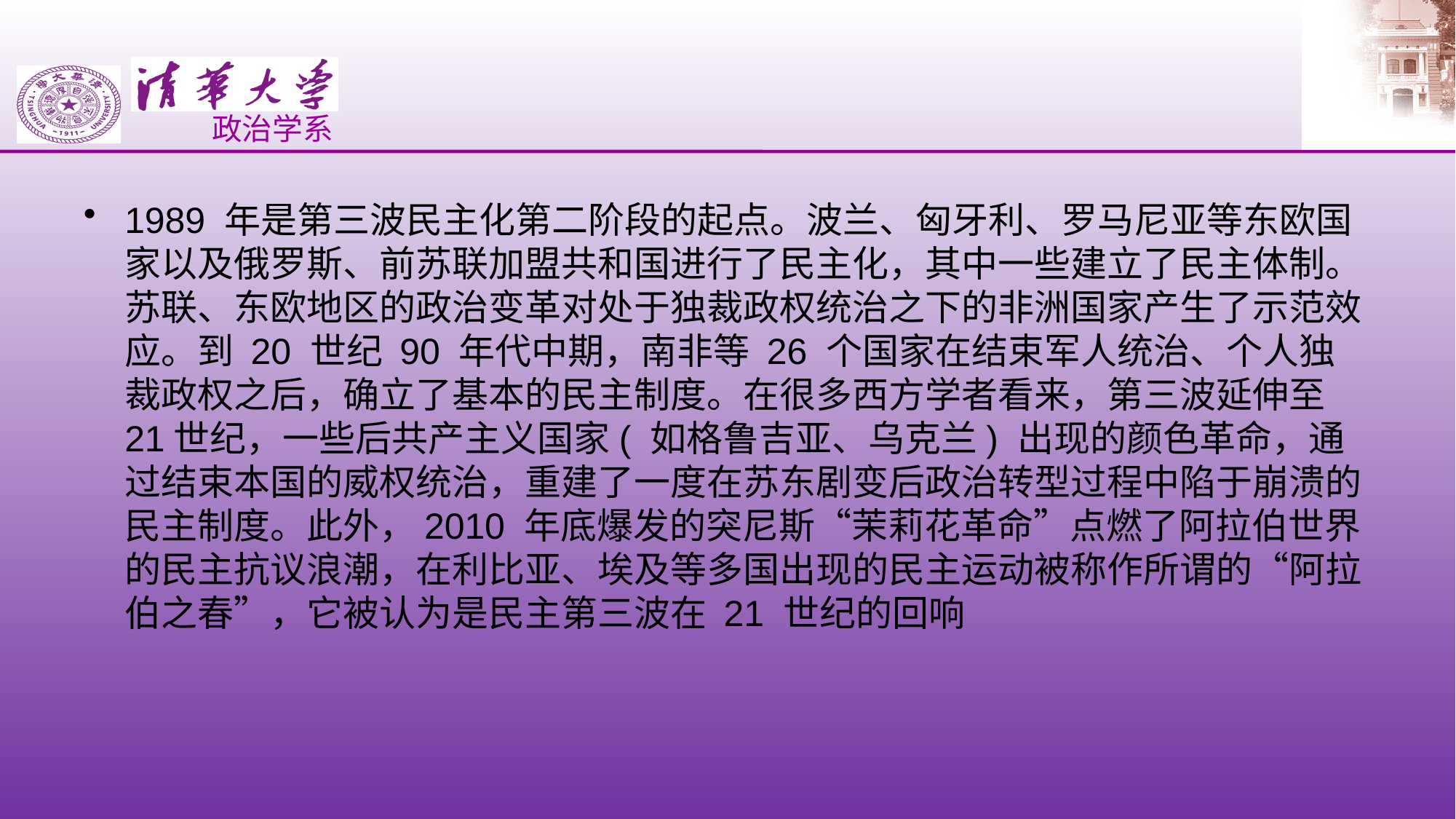

#
1989 年是第三波民主化第二阶段的起点。波兰、匈牙利、罗马尼亚等东欧国家以及俄罗斯、前苏联加盟共和国进行了民主化，其中一些建立了民主体制。苏联、东欧地区的政治变革对处于独裁政权统治之下的非洲国家产生了示范效应。到 20 世纪 90 年代中期，南非等 26 个国家在结束军人统治、个人独裁政权之后，确立了基本的民主制度。在很多西方学者看来，第三波延伸至 21世纪，一些后共产主义国家( 如格鲁吉亚、乌克兰) 出现的颜色革命，通过结束本国的威权统治，重建了一度在苏东剧变后政治转型过程中陷于崩溃的民主制度。此外，2010 年底爆发的突尼斯“茉莉花革命”点燃了阿拉伯世界的民主抗议浪潮，在利比亚、埃及等多国出现的民主运动被称作所谓的“阿拉伯之春”，它被认为是民主第三波在 21 世纪的回响